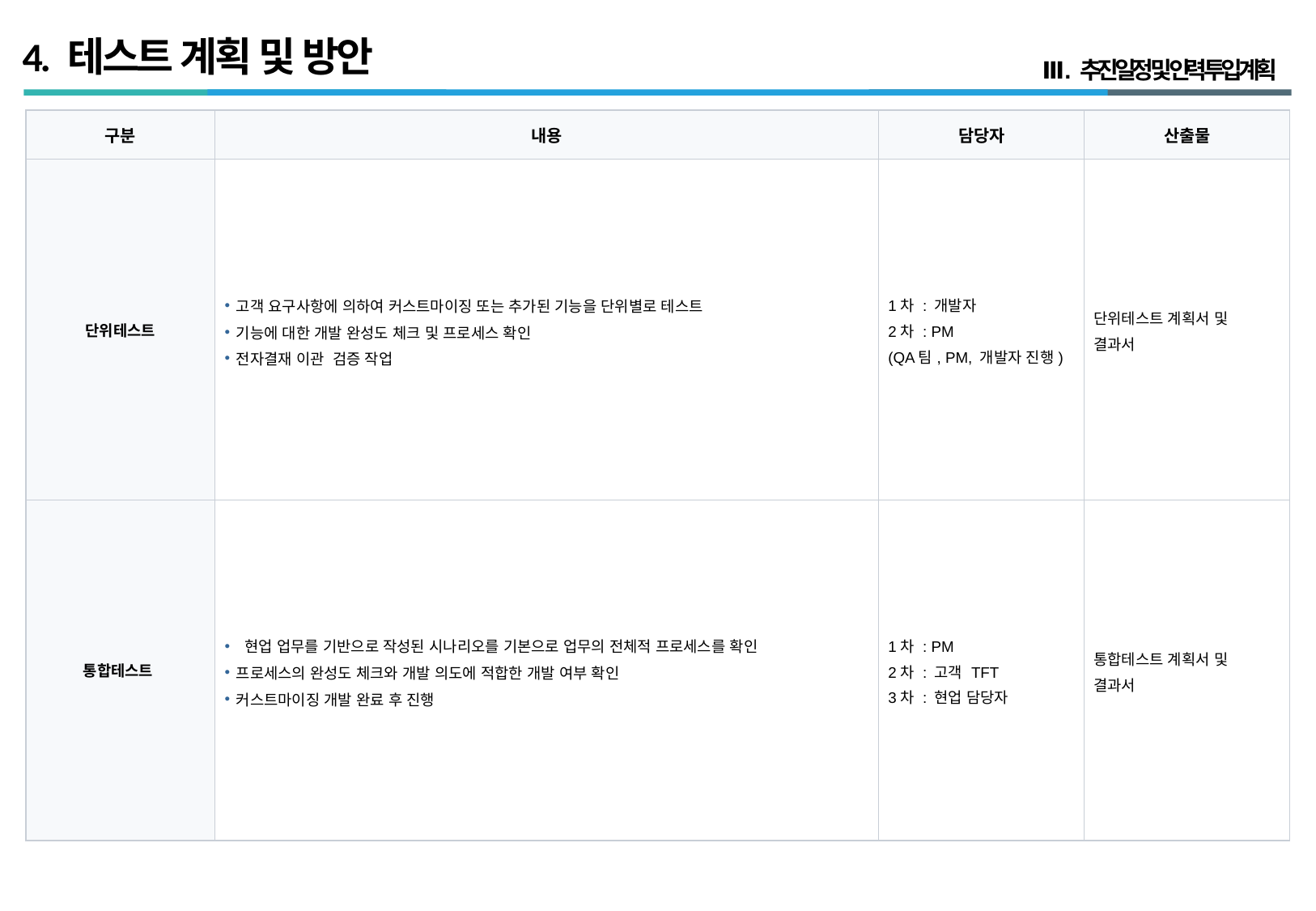

# 4. 테스트 계획 및 방안
Ⅲ.  추진 일정 및 인력 투입 계획
| 구분 | 내용 | 담당자 | 산출물 |
| --- | --- | --- | --- |
| 단위테스트 | 고객 요구사항에 의하여 커스트마이징 또는 추가된 기능을 단위별로 테스트 기능에 대한 개발 완성도 체크 및 프로세스 확인 전자결재 이관 검증 작업 | 1차 : 개발자 2차 : PM (QA팀, PM, 개발자 진행) | 단위테스트 계획서 및 결과서 |
| 통합테스트 | 현업 업무를 기반으로 작성된 시나리오를 기본으로 업무의 전체적 프로세스를 확인 프로세스의 완성도 체크와 개발 의도에 적합한 개발 여부 확인 커스트마이징 개발 완료 후 진행 | 1차 : PM 2차 : 고객 TFT 3차 : 현업 담당자 | 통합테스트 계획서 및 결과서 |